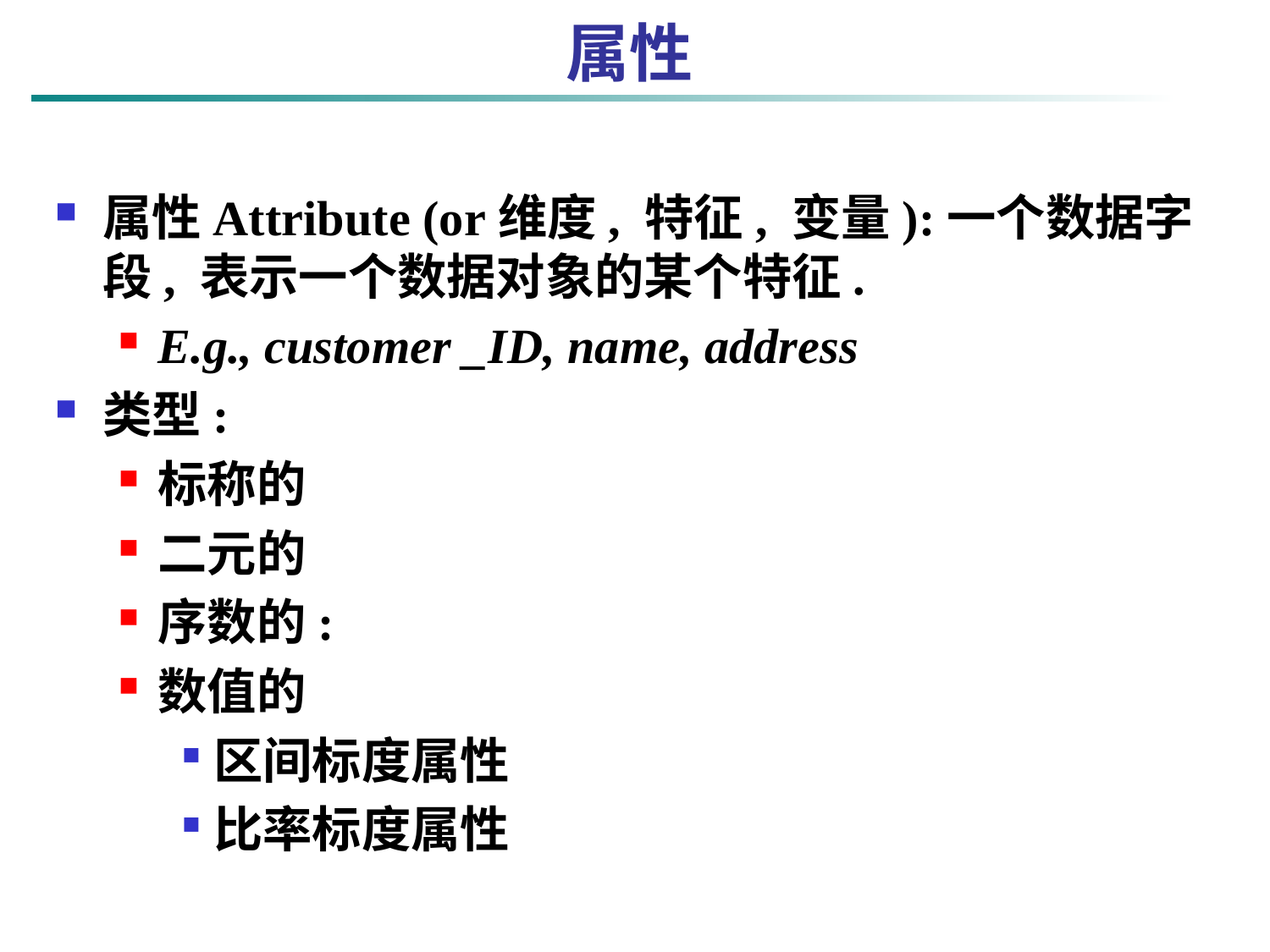

# 属性
属性Attribute (or维度, 特征, 变量):一个数据字段, 表示一个数据对象的某个特征.
E.g., customer _ID, name, address
类型:
标称的
二元的
序数的:
数值的
区间标度属性
比率标度属性
6